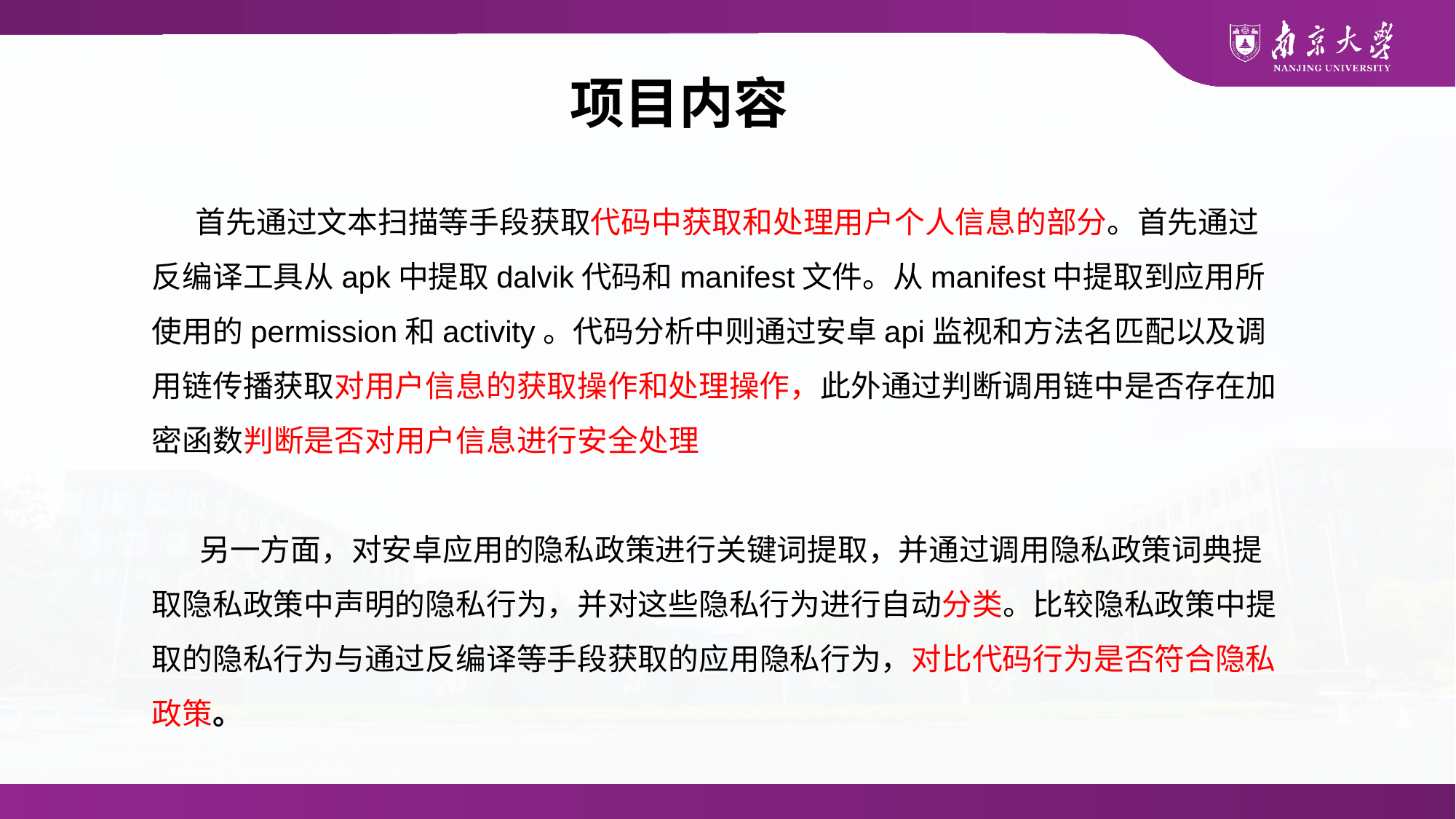

项目内容

      首先通过文本扫描等手段获取代码中获取和处理用户个人信息的部分。首先通过反编译工具从apk中提取dalvik代码和manifest文件。从manifest中提取到应用所使用的permission和activity。代码分析中则通过安卓api监视和方法名匹配以及调用链传播获取对用户信息的获取操作和处理操作，此外通过判断调用链中是否存在加密函数判断是否对用户信息进行安全处理

      另一方面，对安卓应用的隐私政策进行关键词提取，并通过调用隐私政策词典提取隐私政策中声明的隐私行为，并对这些隐私行为进行自动分类。比较隐私政策中提取的隐私行为与通过反编译等手段获取的应用隐私行为，对比代码行为是否符合隐私政策。